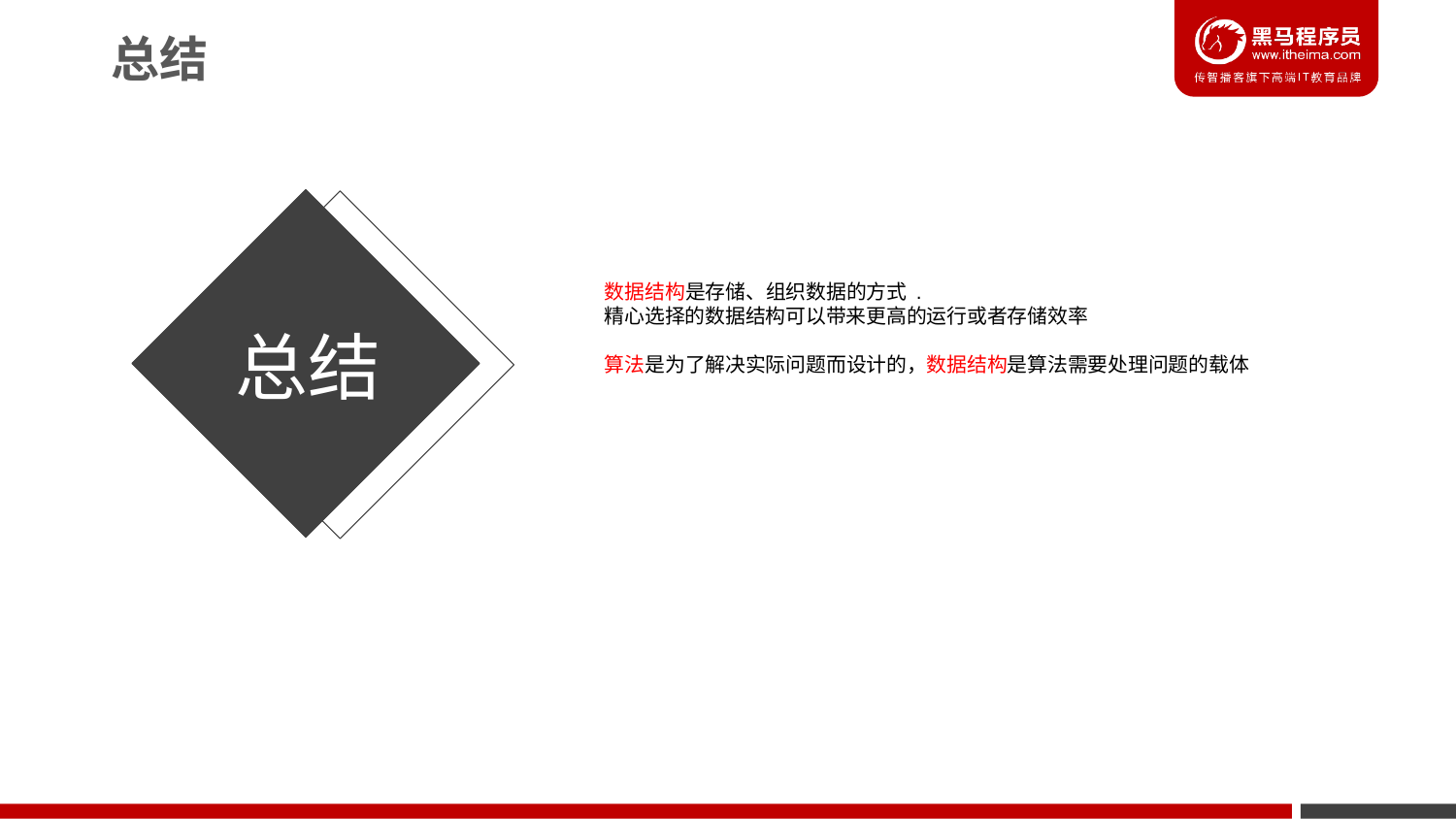

总结

数据结构是存储、组织数据的方式 .
精心选择的数据结构可以带来更高的运行或者存储效率

算法是为了解决实际问题而设计的，数据结构是算法需要处理问题的载体

总结